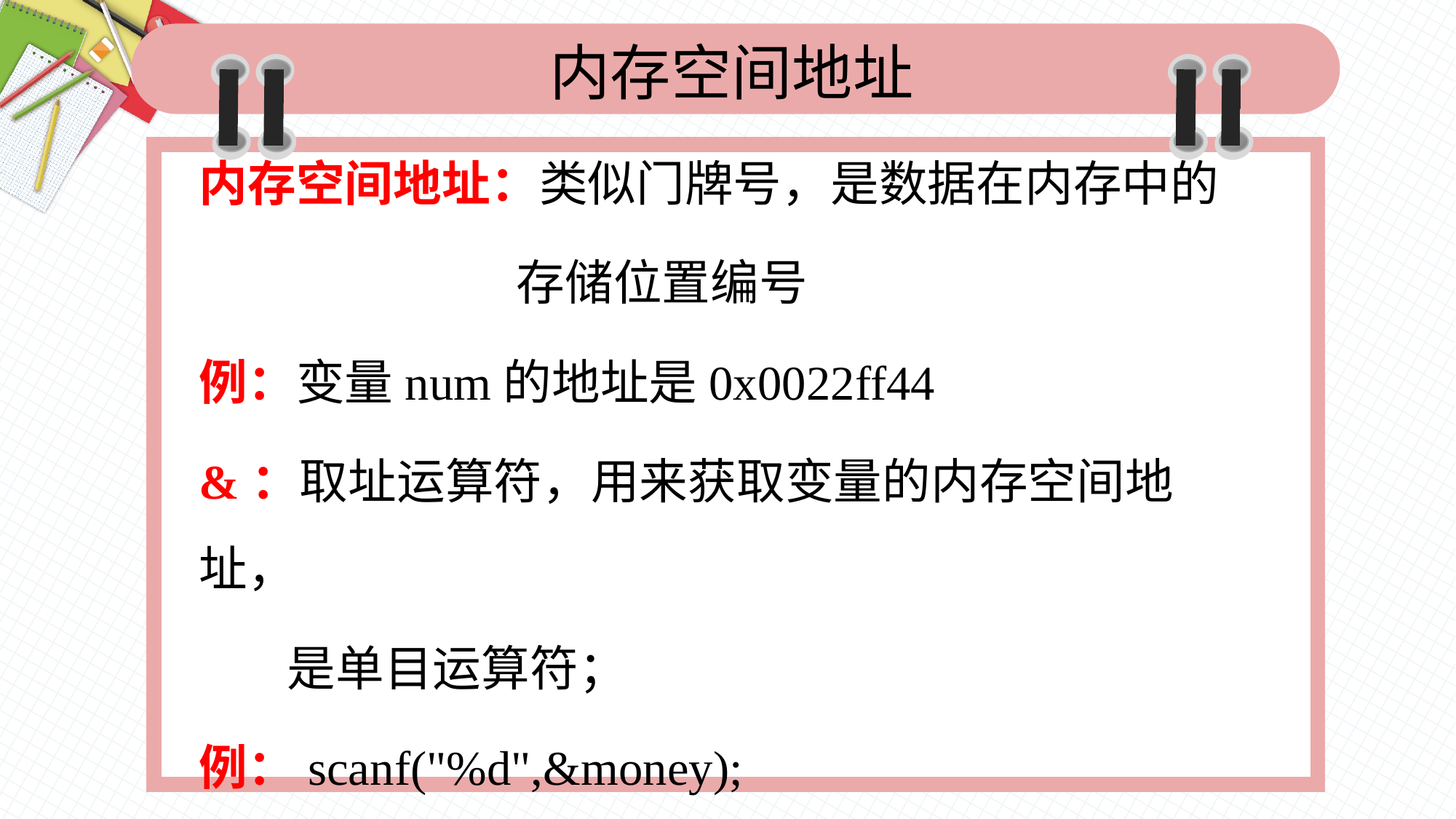

内存空间地址
内存空间地址：类似门牌号，是数据在内存中的
                            存储位置编号
例：变量num的地址是0x0022ff44
&：取址运算符，用来获取变量的内存空间地址，
       是单目运算符；
例：scanf("%d",&money);